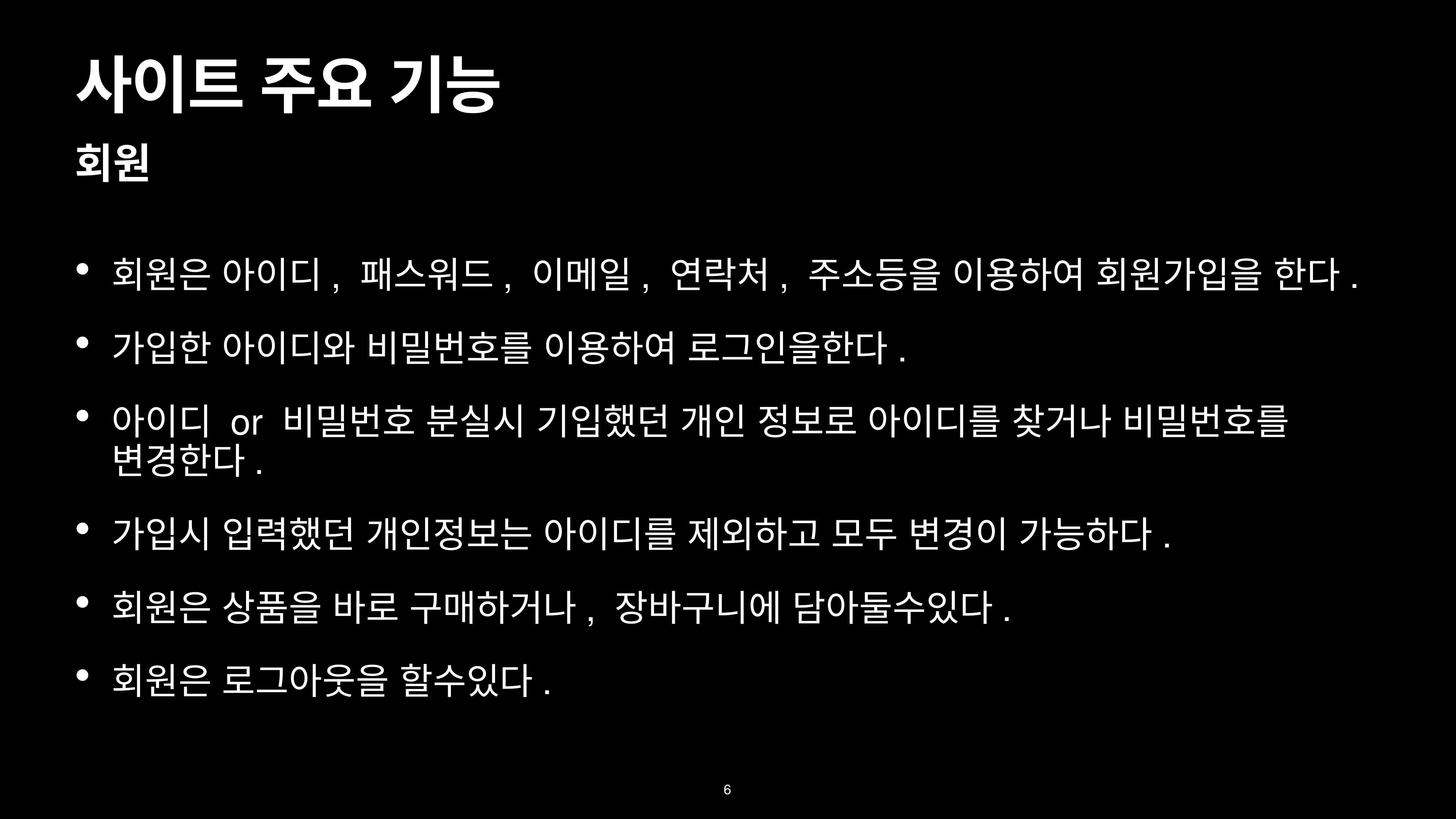

# 사이트 주요 기능
회원
회원은 아이디, 패스워드, 이메일, 연락처, 주소등을 이용하여 회원가입을 한다.
가입한 아이디와 비밀번호를 이용하여 로그인을한다.
아이디 or 비밀번호 분실시 기입했던 개인 정보로 아이디를 찾거나 비밀번호를 변경한다.
가입시 입력했던 개인정보는 아이디를 제외하고 모두 변경이 가능하다.
회원은 상품을 바로 구매하거나, 장바구니에 담아둘수있다.
회원은 로그아웃을 할수있다.
6